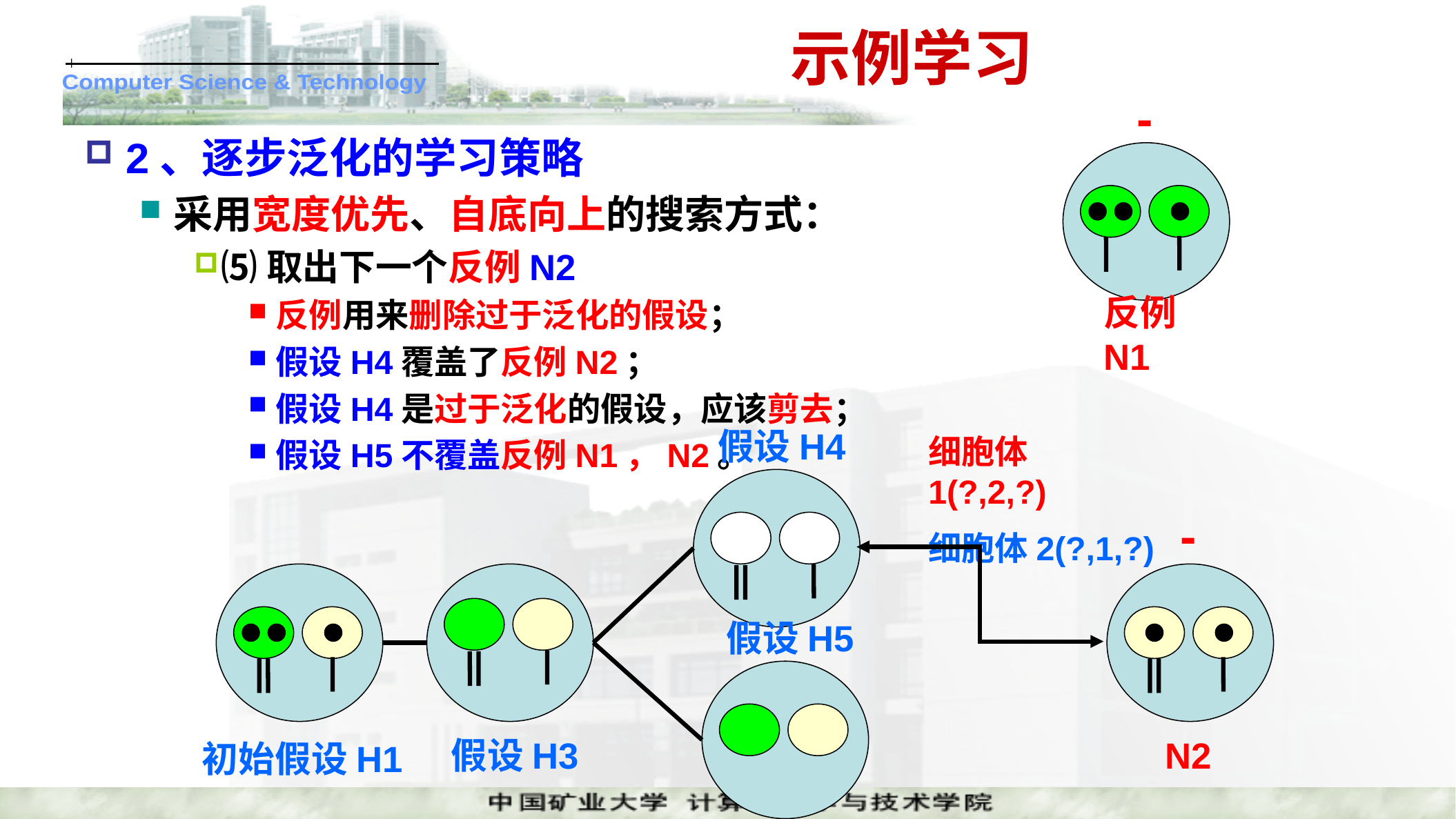

# 示例学习
-

反例N1
2、逐步泛化的学习策略
采用宽度优先、自底向上的搜索方式：
⑸取出下一个反例N2
反例用来删除过于泛化的假设；
假设H4覆盖了反例N2；
假设H4是过于泛化的假设，应该剪去；
假设H5不覆盖反例N1，N2。
假设H4

细胞体1(?,2,?)
细胞体2(?,1,?)
-

初始假设H1

假设H3

假设H5

N2
65